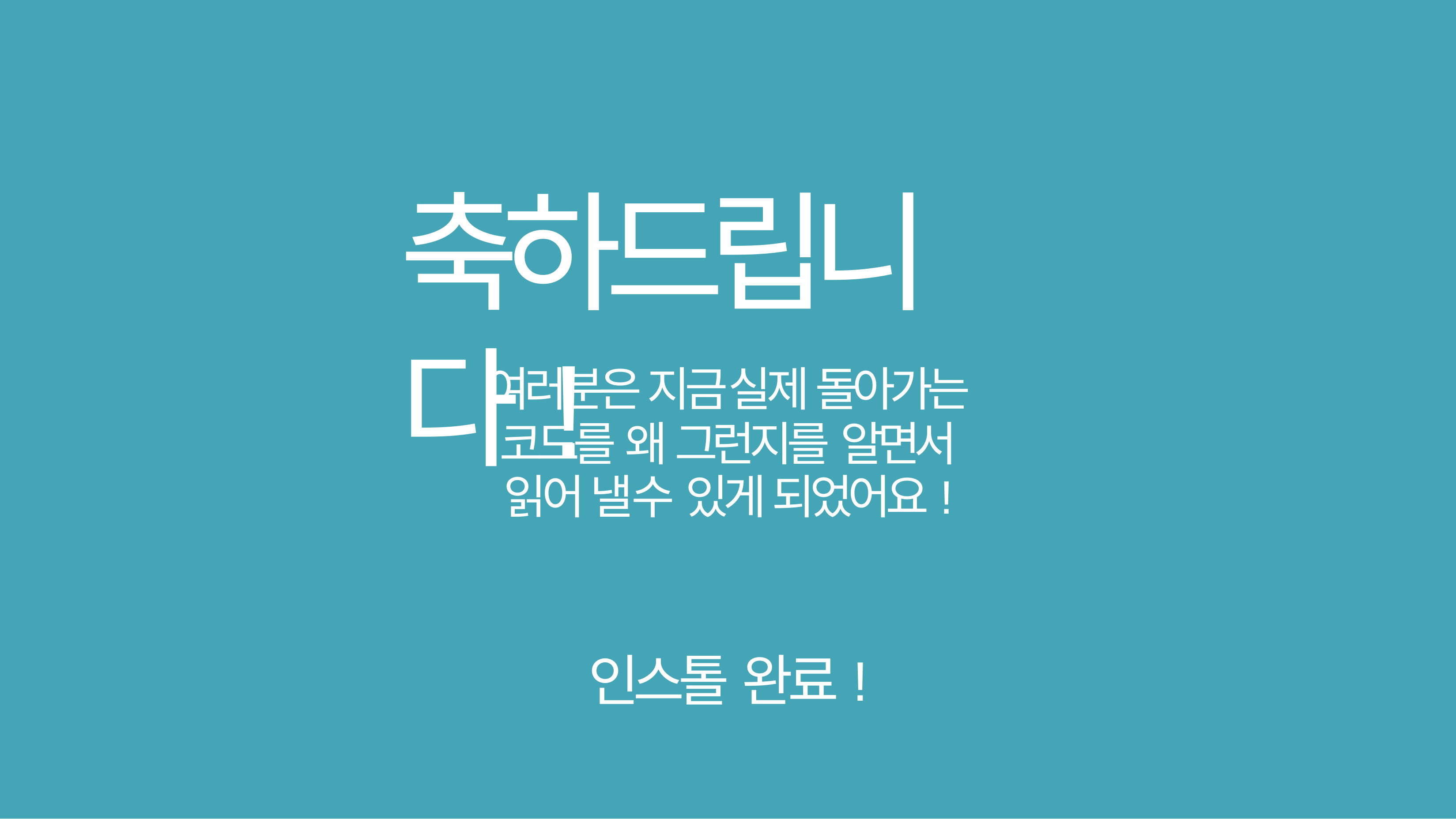

# 축하드립니다!
여러분은 지금 실제 돌아가는 코드를  왜 그런지를 알면서
읽어 낼수 있게 되었어요!

인스톨 완료!